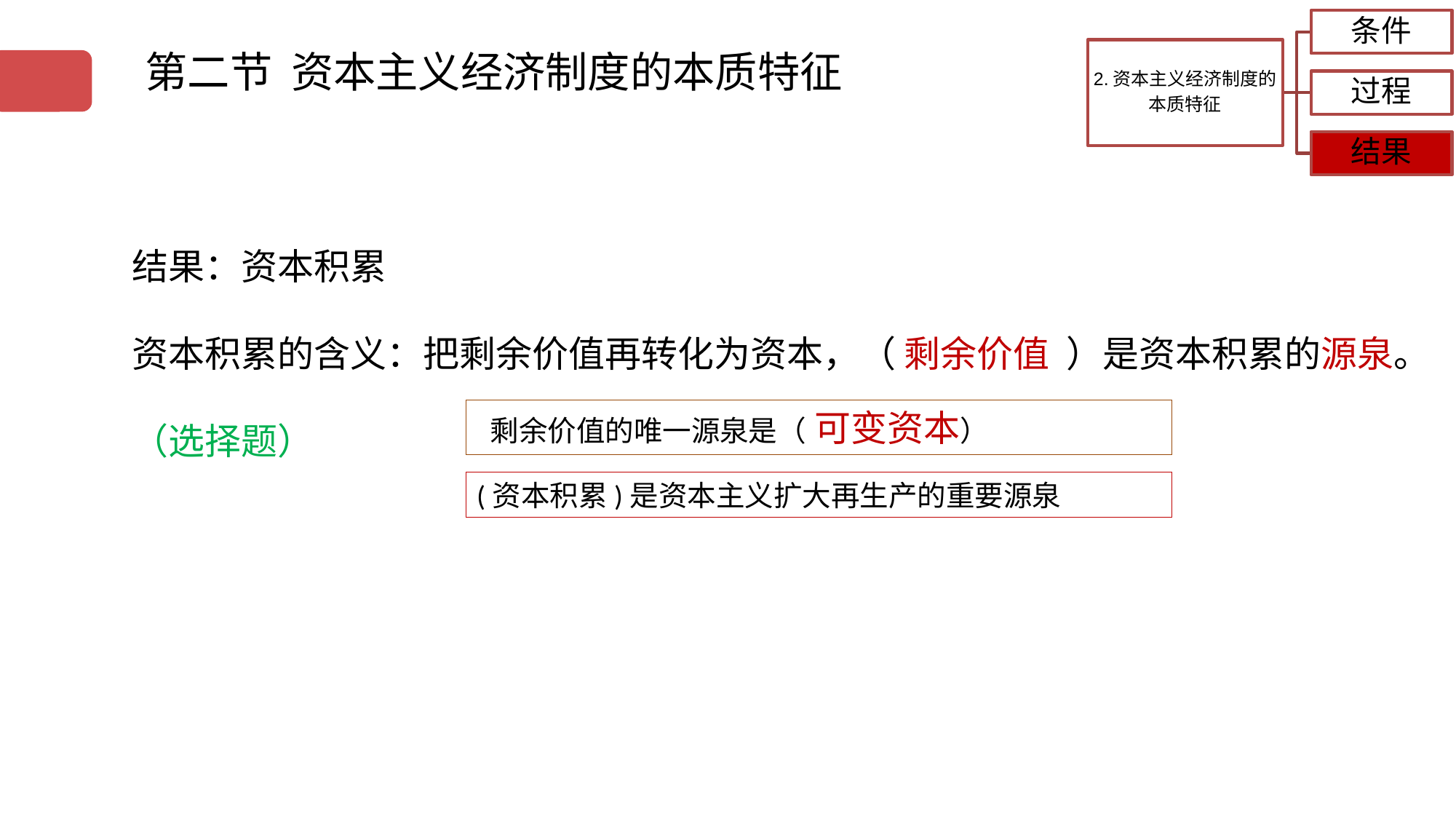

2.资本主义经济制度的
本质特征
条件
过程
结果
第二节  资本主义经济制度的本质特征
结果：资本积累
资本积累的含义：把剩余价值再转化为资本，（ 剩余价值  ）是资本积累的源泉。
（选择题）

 剩余价值的唯一源泉是（ 可变资本）
(资本积累)是资本主义扩大再生产的重要源泉